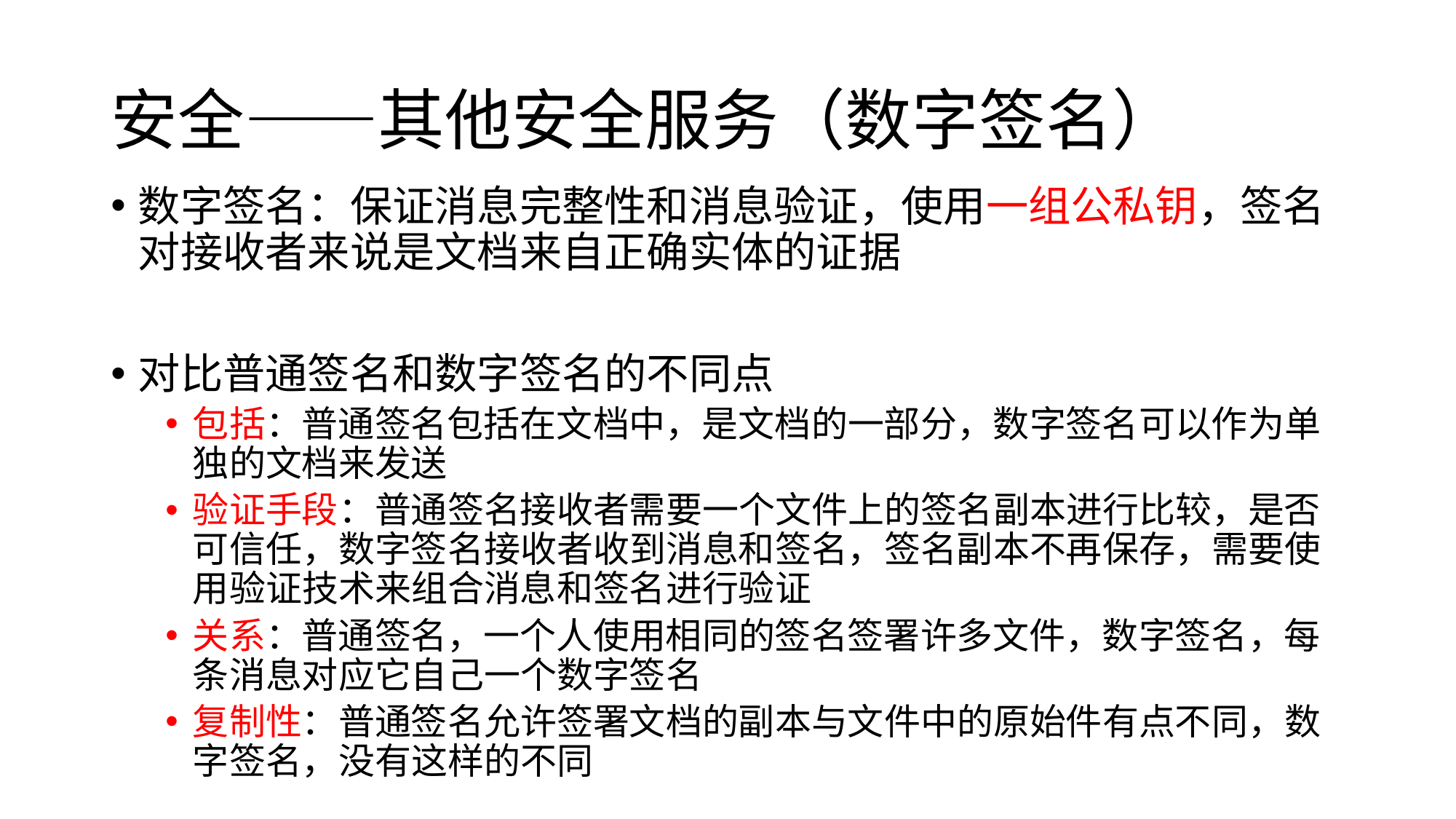

# 安全——其他安全服务（数字签名）
数字签名：保证消息完整性和消息验证，使用一组公私钥，签名对接收者来说是文档来自正确实体的证据

对比普通签名和数字签名的不同点
包括：普通签名包括在文档中，是文档的一部分，数字签名可以作为单独的文档来发送
验证手段：普通签名接收者需要一个文件上的签名副本进行比较，是否可信任，数字签名接收者收到消息和签名，签名副本不再保存，需要使用验证技术来组合消息和签名进行验证
关系：普通签名，一个人使用相同的签名签署许多文件，数字签名，每条消息对应它自己一个数字签名
复制性：普通签名允许签署文档的副本与文件中的原始件有点不同，数字签名，没有这样的不同